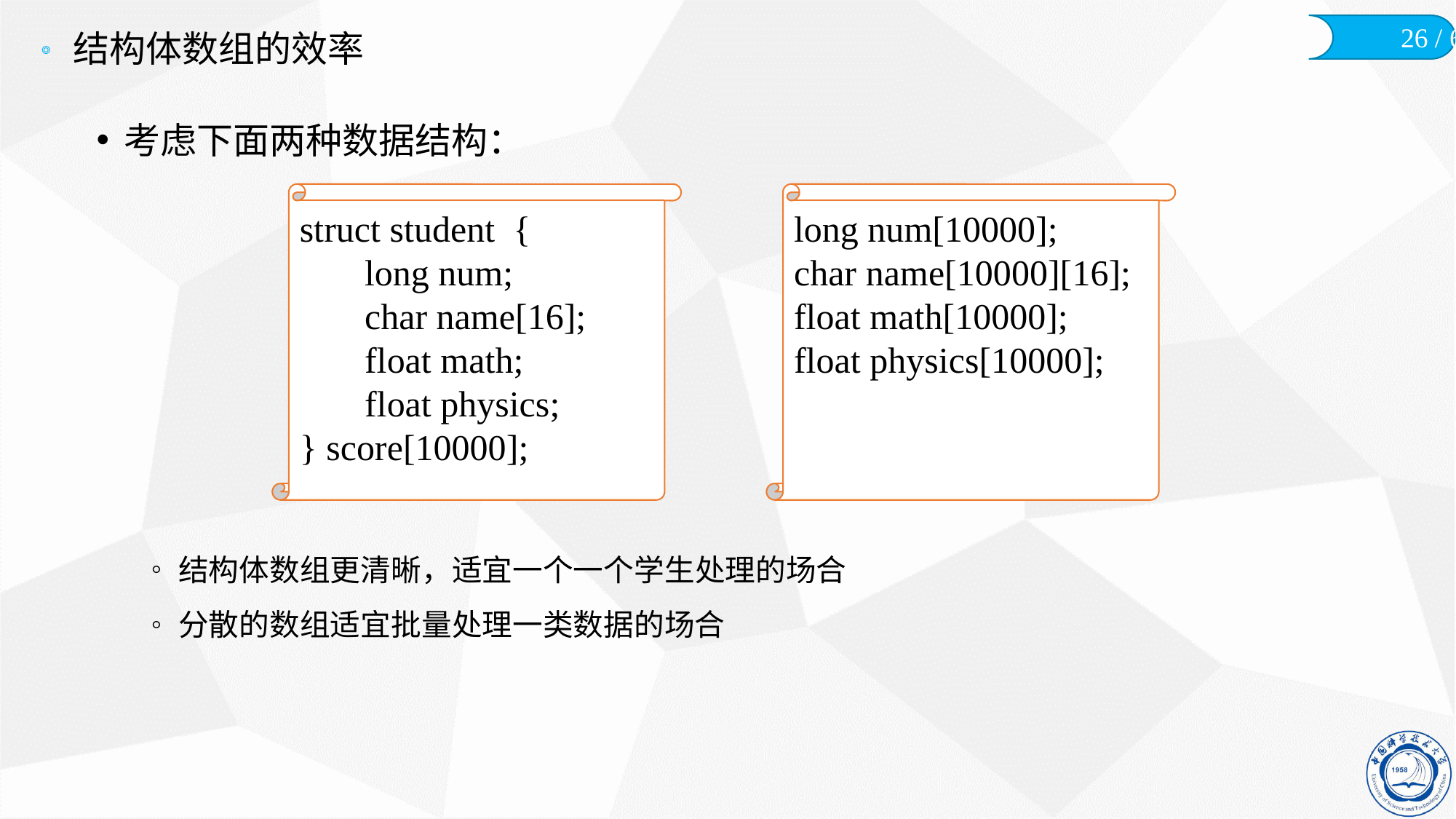

# 结构体数组的效率
考虑下面两种数据结构：

结构体数组更清晰，适宜一个一个学生处理的场合
分散的数组适宜批量处理一类数据的场合
struct student  {
	long num;
	char name[16];
	float math;
	float physics;
} score[10000];
long num[10000];
char name[10000][16];
float math[10000];
float physics[10000];